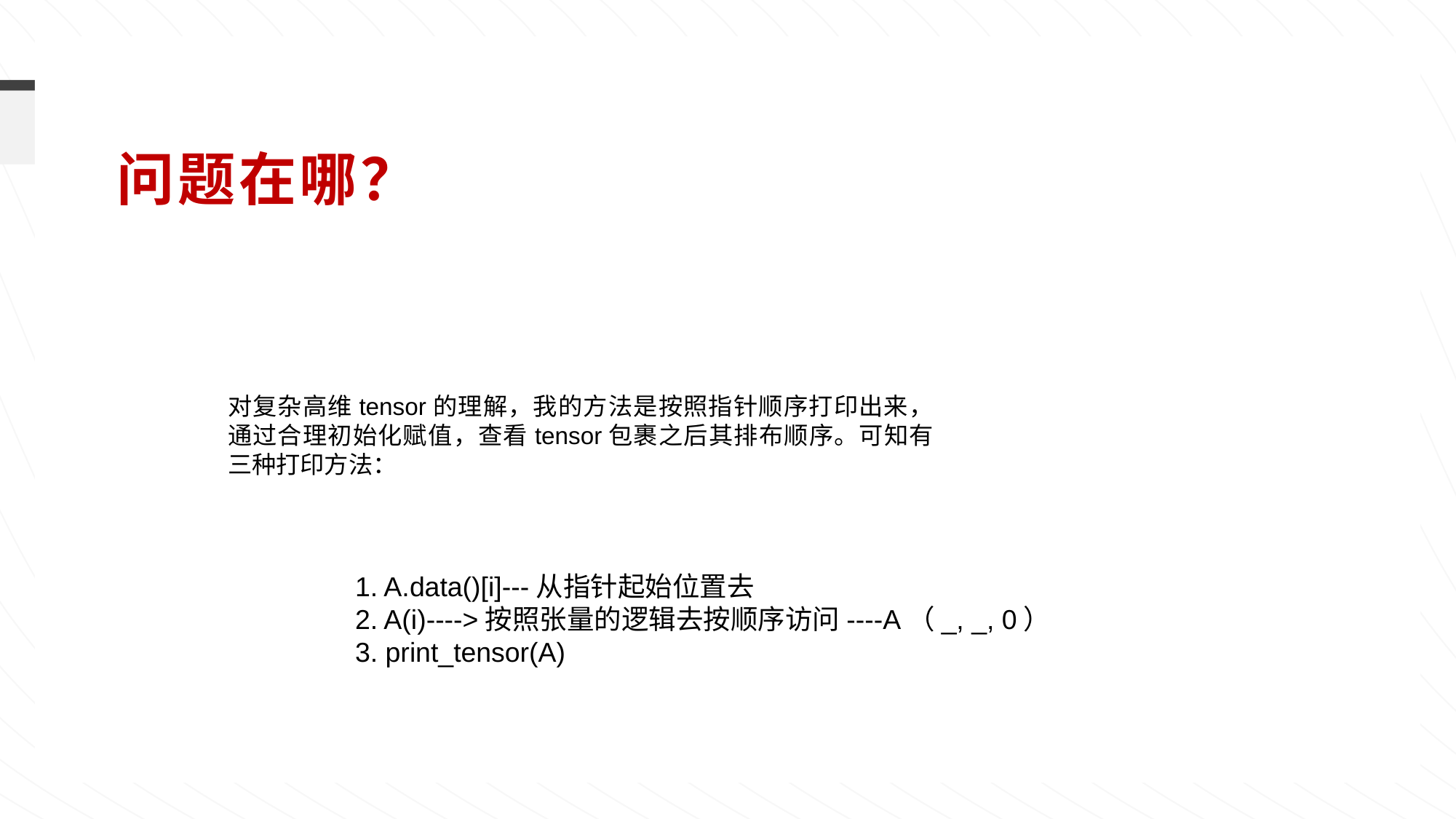

sA：((_64,_2),_64,_3):((_1,_4096),_64,_8192)---->((_64,_16),_1,_4,_3):((_1,_64),_0,_1024,_8192)  tCsA----->GMMA::DescriptorIterator o (_1,_1,_4,_3):(_0,_128,_1024) tCrA
问题在哪？
对复杂高维tensor的理解，我的方法是按照指针顺序打印出来，通过合理初始化赋值，查看tensor包裹之后其排布顺序。可知有三种打印方法：
1. A.data()[i]---从指针起始位置去
2. A(i)---->按照张量的逻辑去按顺序访问----A（_, _, 0）
3. print_tensor(A)